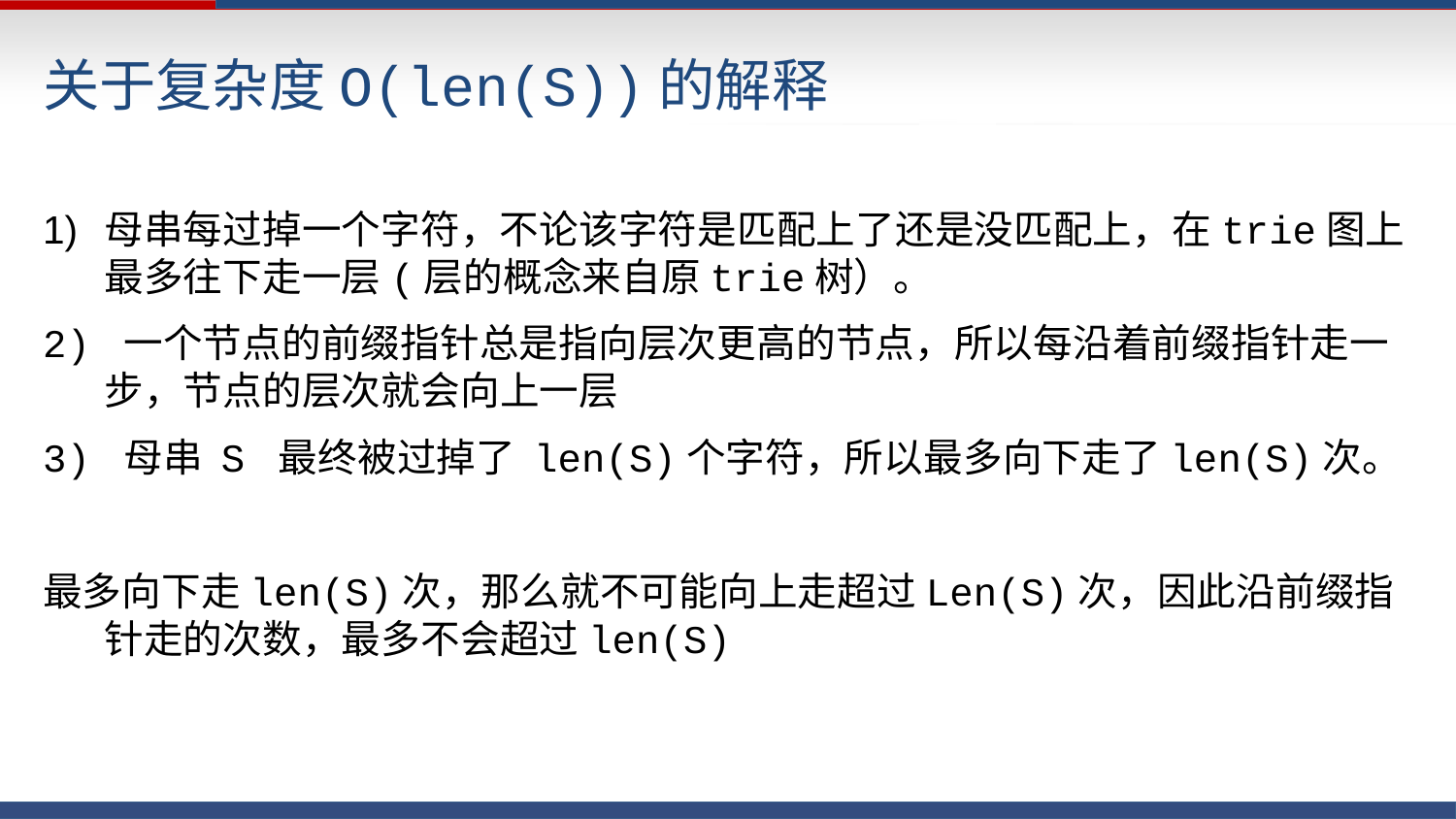

关于复杂度O(len(S))的解释

母串每过掉一个字符，不论该字符是匹配上了还是没匹配上，在trie图上最多往下走一层(层的概念来自原trie树）。
2) 一个节点的前缀指针总是指向层次更高的节点，所以每沿着前缀指针走一步，节点的层次就会向上一层
3) 母串 S 最终被过掉了 len(S)个字符，所以最多向下走了len(S)次。

最多向下走len(S)次，那么就不可能向上走超过Len(S)次，因此沿前缀指针走的次数，最多不会超过len(S)